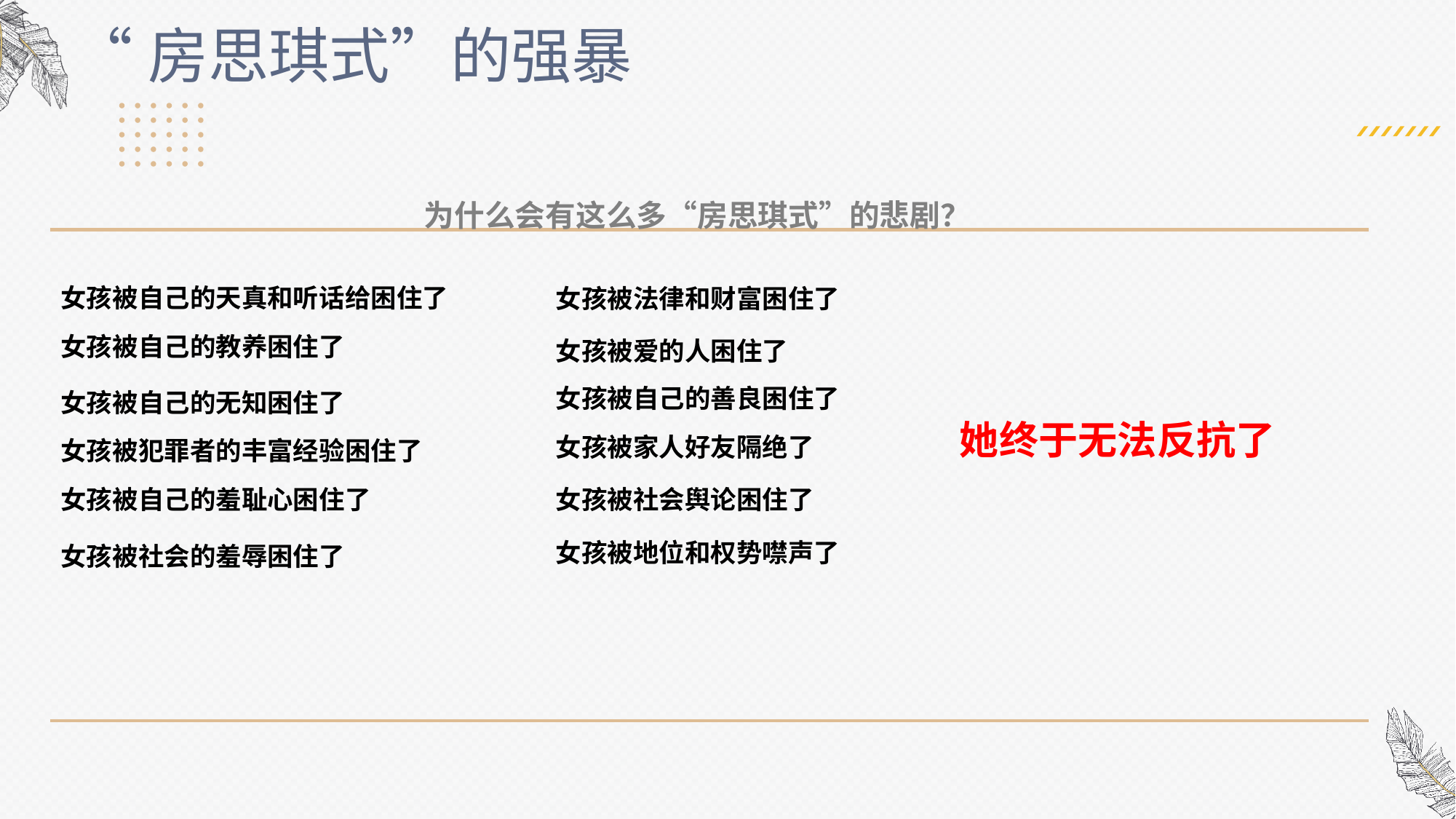

“房思琪式”的强暴

为什么会有这么多“房思琪式”的悲剧？
女孩被自己的天真和听话给困住了
女孩被法律和财富困住了
女孩被自己的教养困住了
女孩被爱的人困住了
女孩被自己的善良困住了
女孩被自己的无知困住了
她终于无法反抗了
女孩被家人好友隔绝了
女孩被犯罪者的丰富经验困住了
女孩被社会舆论困住了
女孩被自己的羞耻心困住了
女孩被地位和权势噤声了
女孩被社会的羞辱困住了